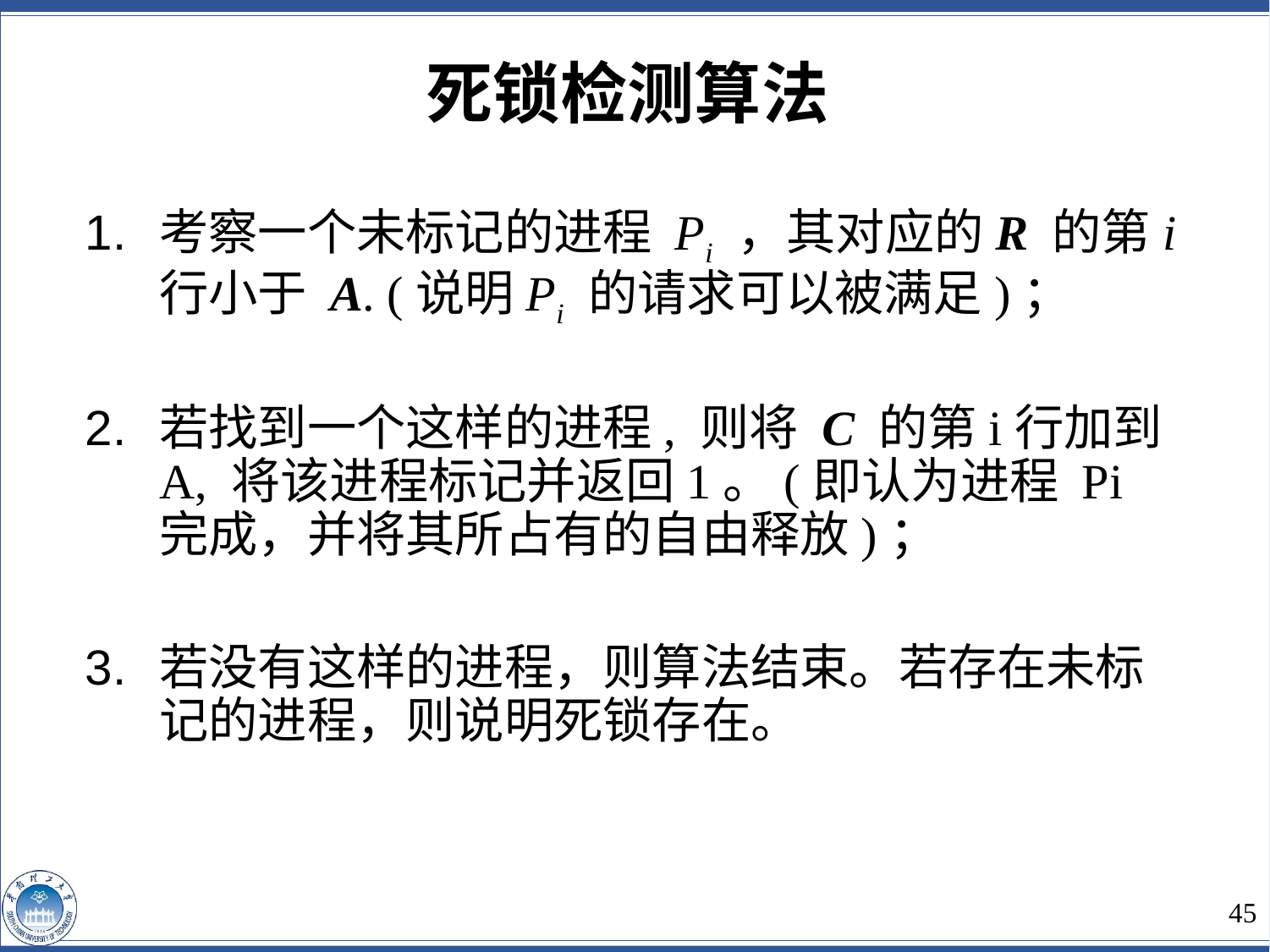

死锁检测算法
考察一个未标记的进程 Pi ，其对应的R 的第i行小于 A. (说明Pi 的请求可以被满足)；

若找到一个这样的进程, 则将 C 的第i行加到 A, 将该进程标记并返回1。(即认为进程 Pi 完成，并将其所占有的自由释放)；

若没有这样的进程，则算法结束。若存在未标记的进程，则说明死锁存在。
45